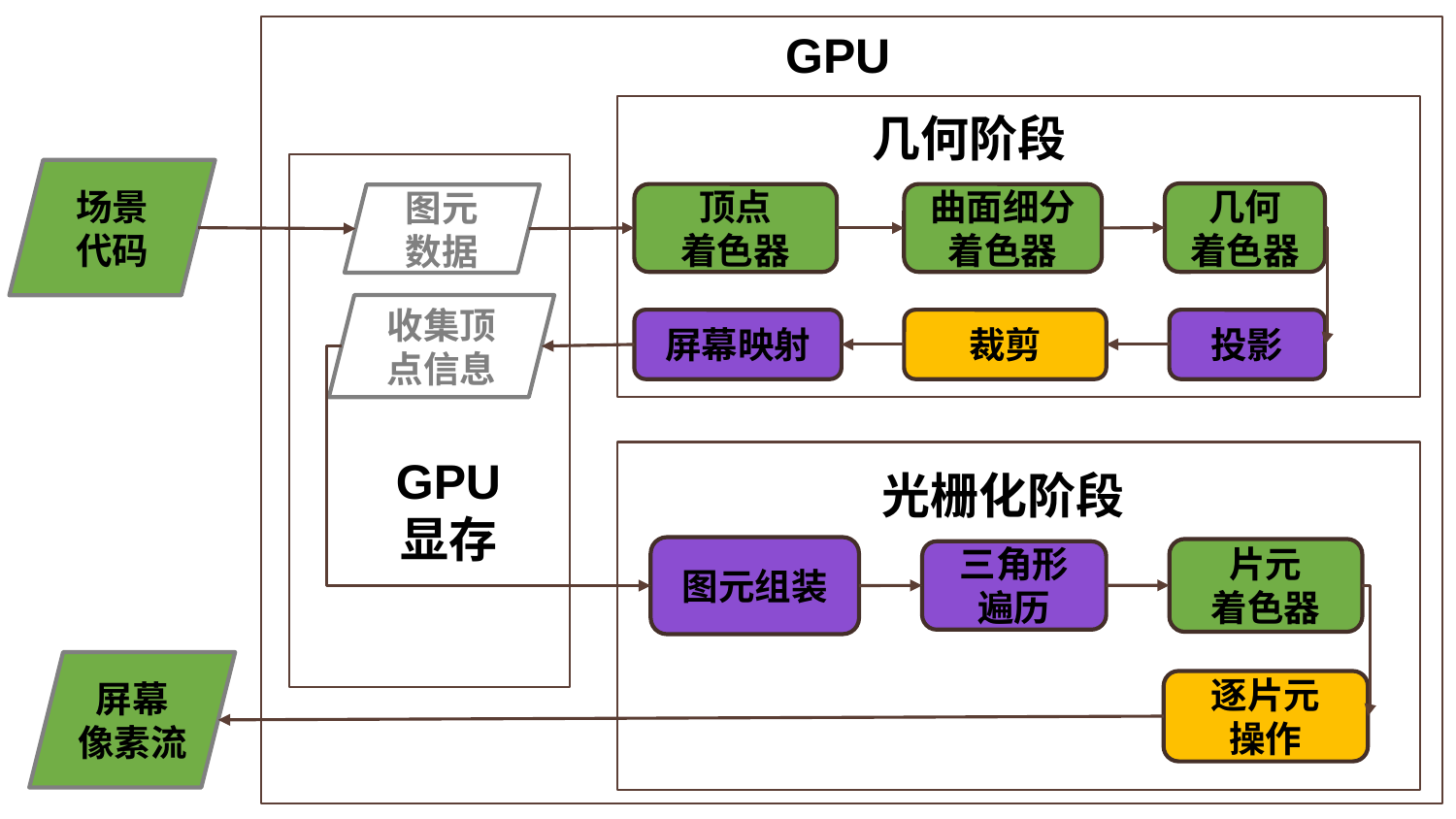

GPU

几何阶段

场景
代码
几何
着色器
顶点
着色器
曲面细分
着色器
图元
数据
收集顶点信息
屏幕映射
裁剪
投影

GPU
显存
光栅化阶段
图元组装
片元
着色器
三角形
遍历
屏幕
像素流
逐片元
操作